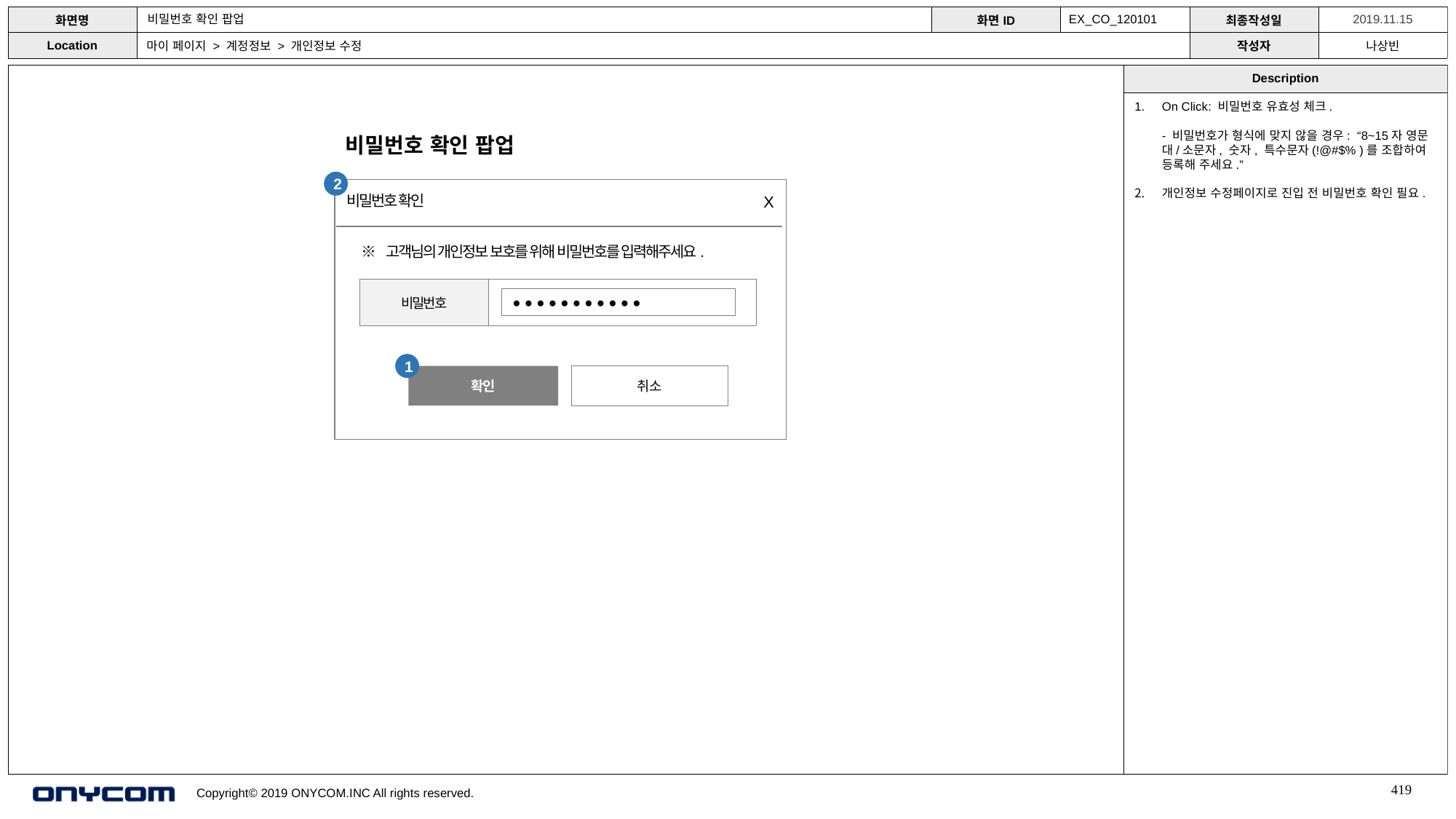

비밀번호 확인 팝업
EX_CO_120101
마이 페이지 > 계정정보 > 개인정보 수정
On Click: 비밀번호 유효성 체크.
- 비밀번호가 형식에 맞지 않을 경우:  “8~15자 영문 대/소문자, 숫자, 특수문자(!@#$% )를 조합하여 등록해 주세요.”
개인정보 수정페이지로 진입 전 비밀번호 확인 필요.
비밀번호 확인 팝업
2

비밀번호 확인
X
※   고객님의 개인정보 보호를 위해 비밀번호를 입력해주세요.
| 비밀번호 |  |
| --- | --- |
● ● ● ● ● ● ● ● ● ● ●
1
확인
취소
419